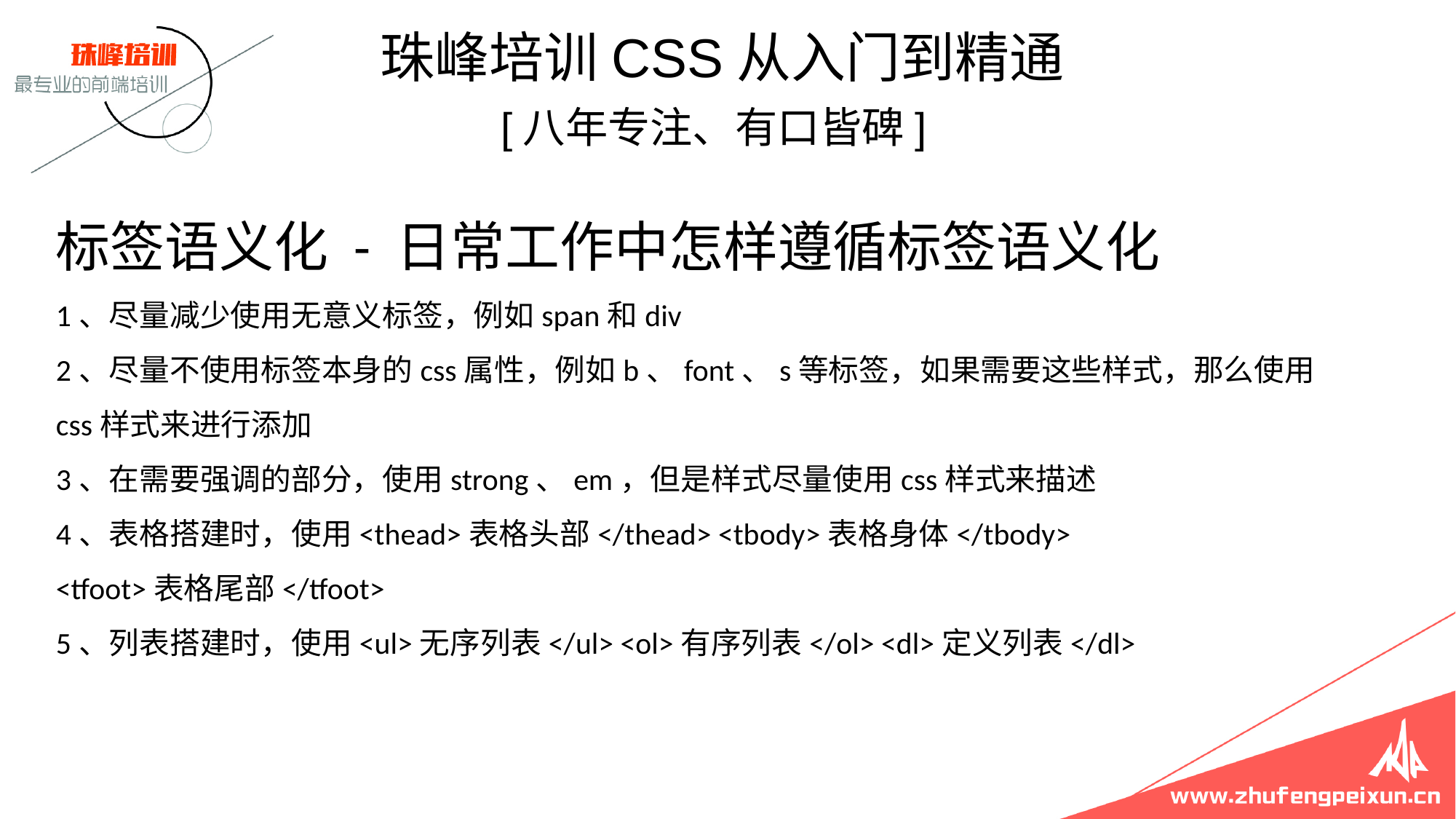

珠峰培训CSS从入门到精通
        [八年专注、有口皆碑]
# 标签语义化 - 日常工作中怎样遵循标签语义化 1、尽量减少使用无意义标签，例如span和div 2、尽量不使用标签本身的css属性，例如b、font、s等标签，如果需要这些样式，那么使用css样式来进行添加 3、在需要强调的部分，使用strong、em，但是样式尽量使用css样式来描述 4、表格搭建时，使用<thead>表格头部</thead> <tbody>表格身体</tbody> <tfoot>表格尾部</tfoot> 5、列表搭建时，使用<ul>无序列表</ul> <ol>有序列表</ol> <dl>定义列表</dl>